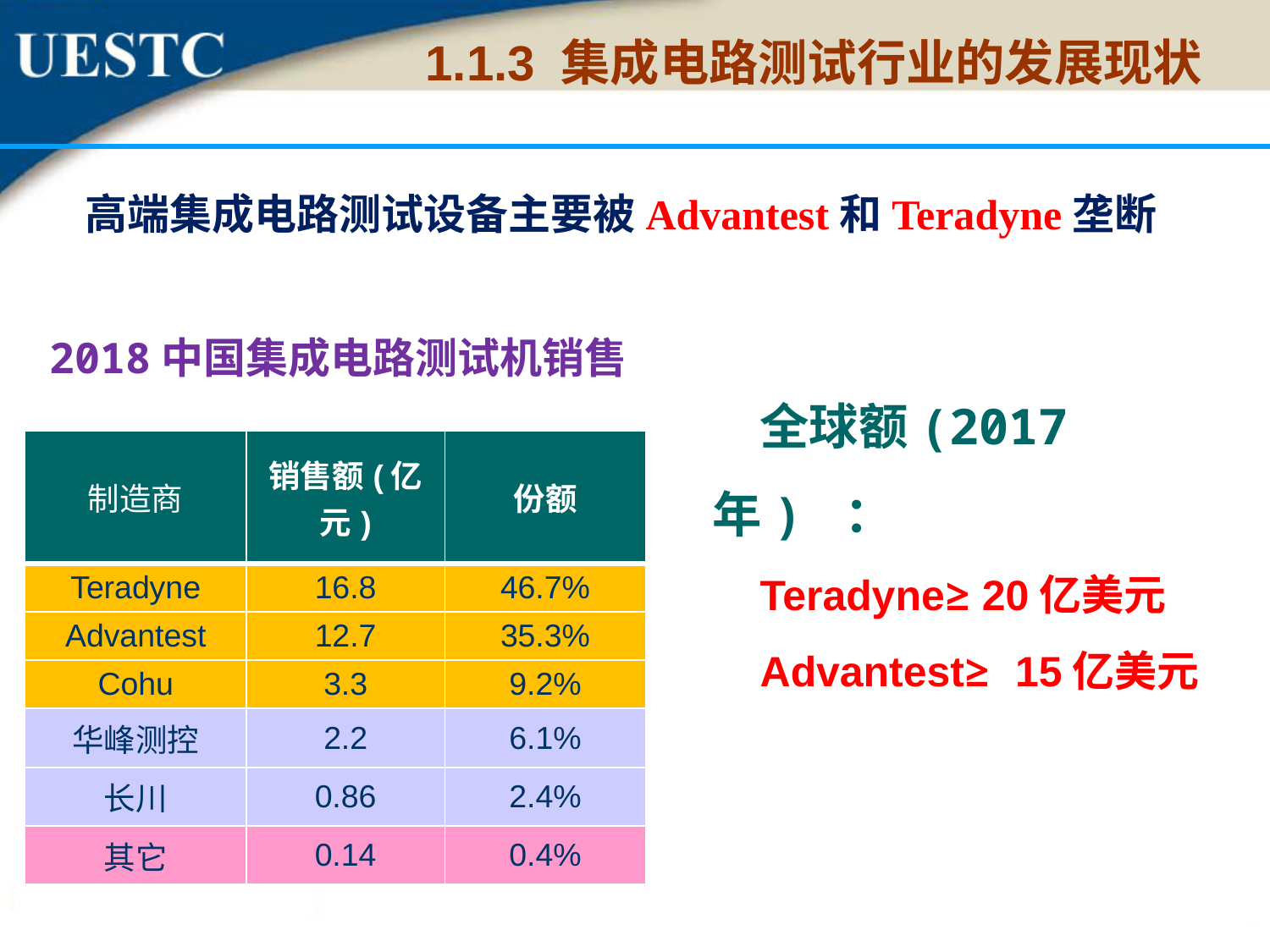

1.1.3 集成电路测试行业的发展现状
高端集成电路测试设备主要被Advantest和Teradyne垄断
2018中国集成电路测试机销售
全球额(2017年) ：
Teradyne≥ 20亿美元
Advantest≥ 15亿美元
| 制造商 | 销售额(亿元) | 份额 |
| --- | --- | --- |
| Teradyne | 16.8 | 46.7% |
| Advantest | 12.7 | 35.3% |
| Cohu | 3.3 | 9.2% |
| 华峰测控 | 2.2 | 6.1% |
| 长川 | 0.86 | 2.4% |
| 其它 | 0.14 | 0.4% |